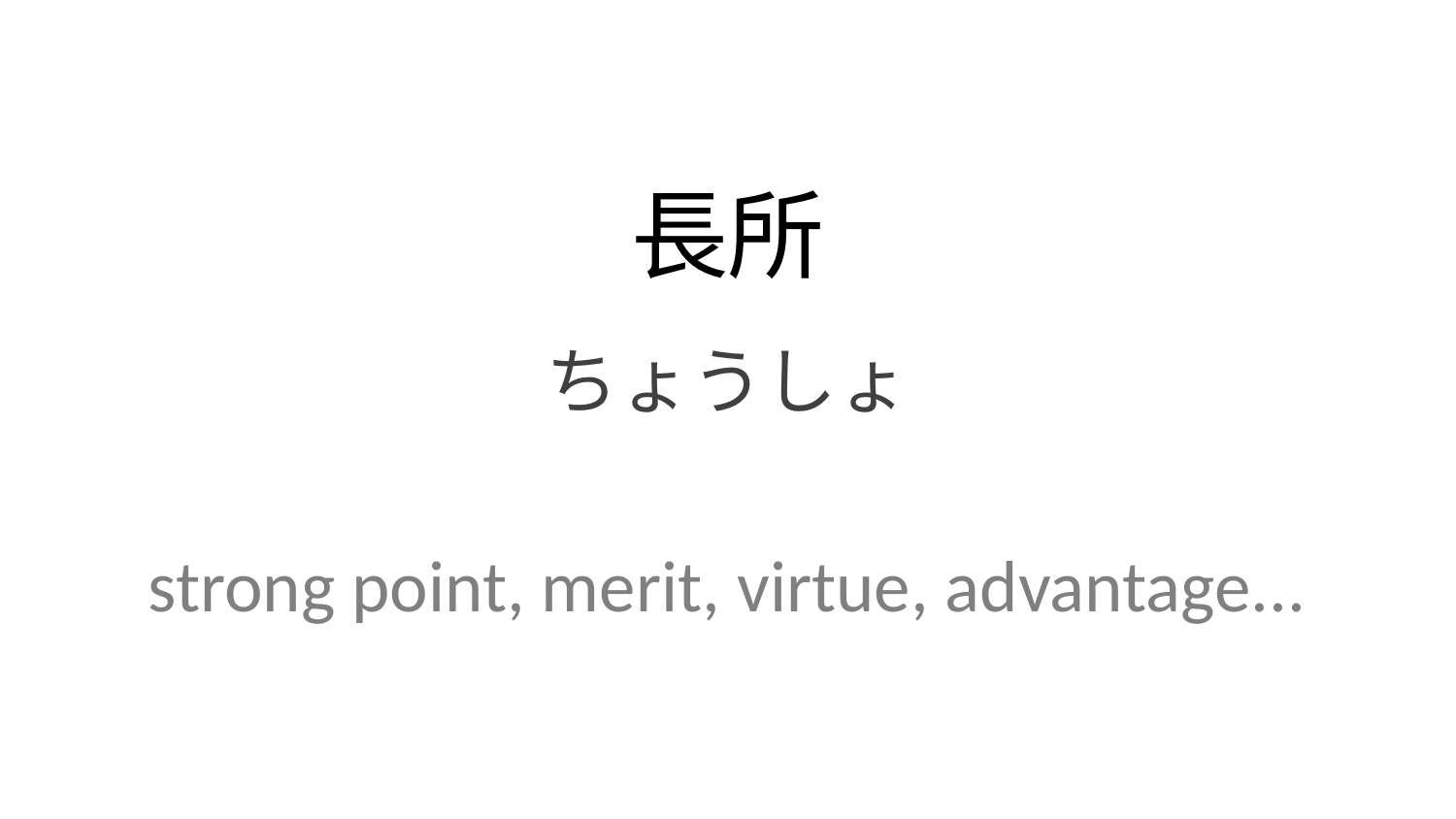

長所

ちょうしょ
strong point, merit, virtue, advantage...